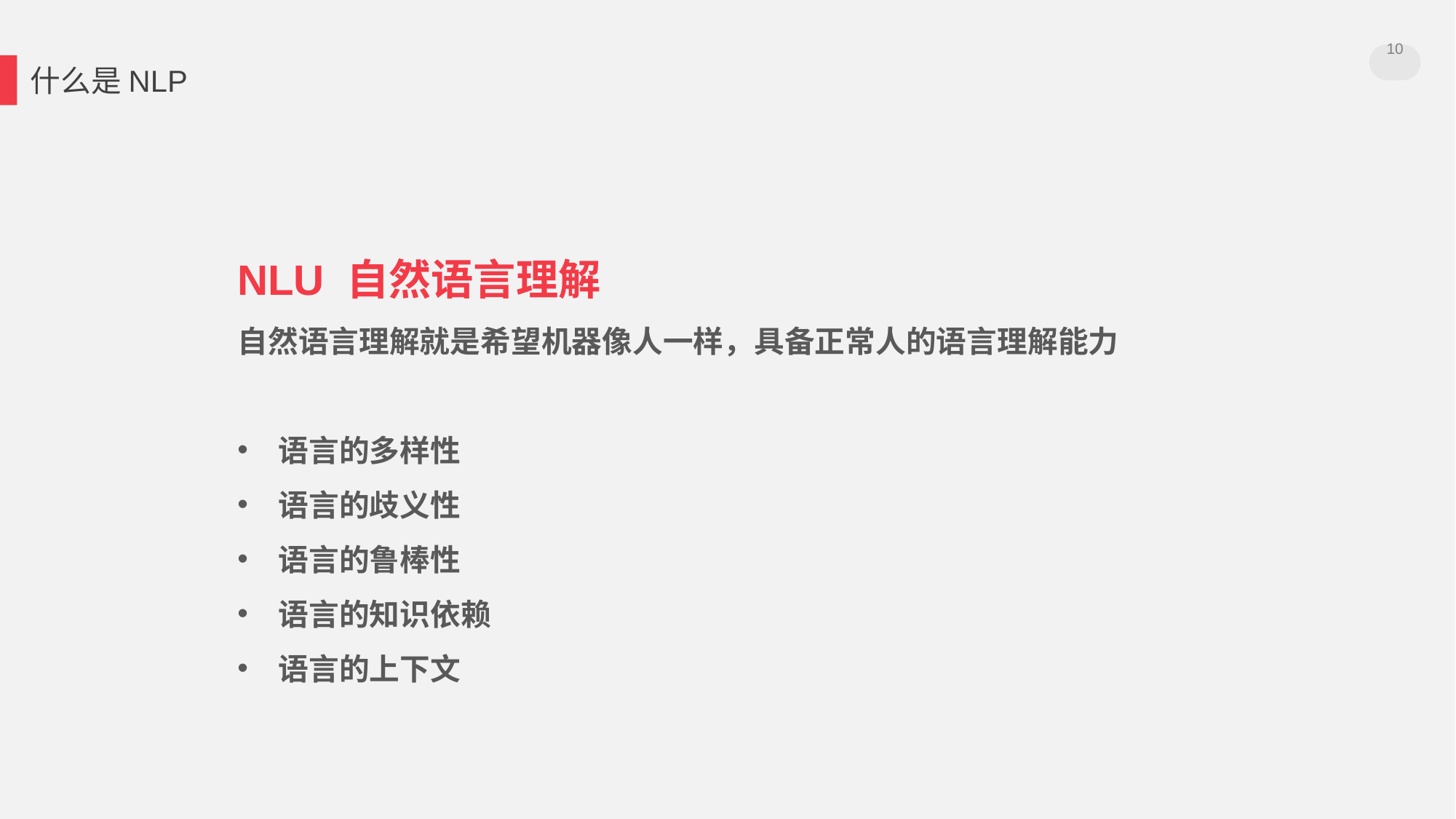

10
什么是NLP
NLU 自然语言理解
自然语言理解就是希望机器像人一样，具备正常人的语言理解能力

语言的多样性
语言的歧义性
语言的鲁棒性
语言的知识依赖
语言的上下文